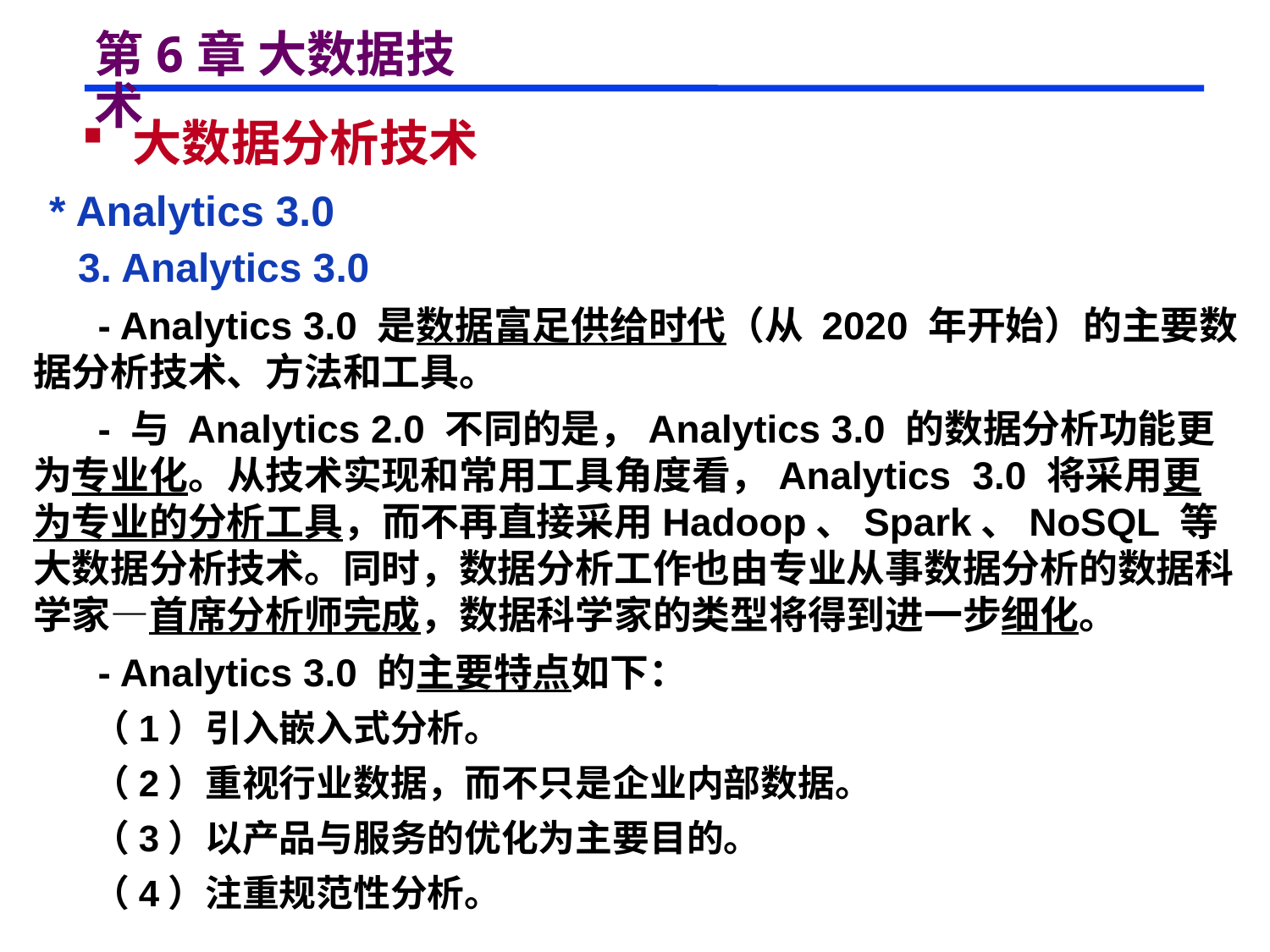

# 第6章 大数据技术
 大数据分析技术
  * Analytics 3.0
    3. Analytics 3.0
      - Analytics 3.0 是数据富足供给时代（从 2020 年开始）的主要数据分析技术、方法和工具。
      - 与 Analytics 2.0 不同的是，Analytics 3.0 的数据分析功能更为专业化。从技术实现和常用工具角度看，Analytics  3.0 将采用更为专业的分析工具，而不再直接采用Hadoop、Spark、NoSQL 等大数据分析技术。同时，数据分析工作也由专业从事数据分析的数据科学家—首席分析师完成，数据科学家的类型将得到进一步细化。
      - Analytics 3.0 的主要特点如下：
      （1）引入嵌入式分析。
      （2）重视行业数据，而不只是企业内部数据。
      （3）以产品与服务的优化为主要目的。
      （4）注重规范性分析。